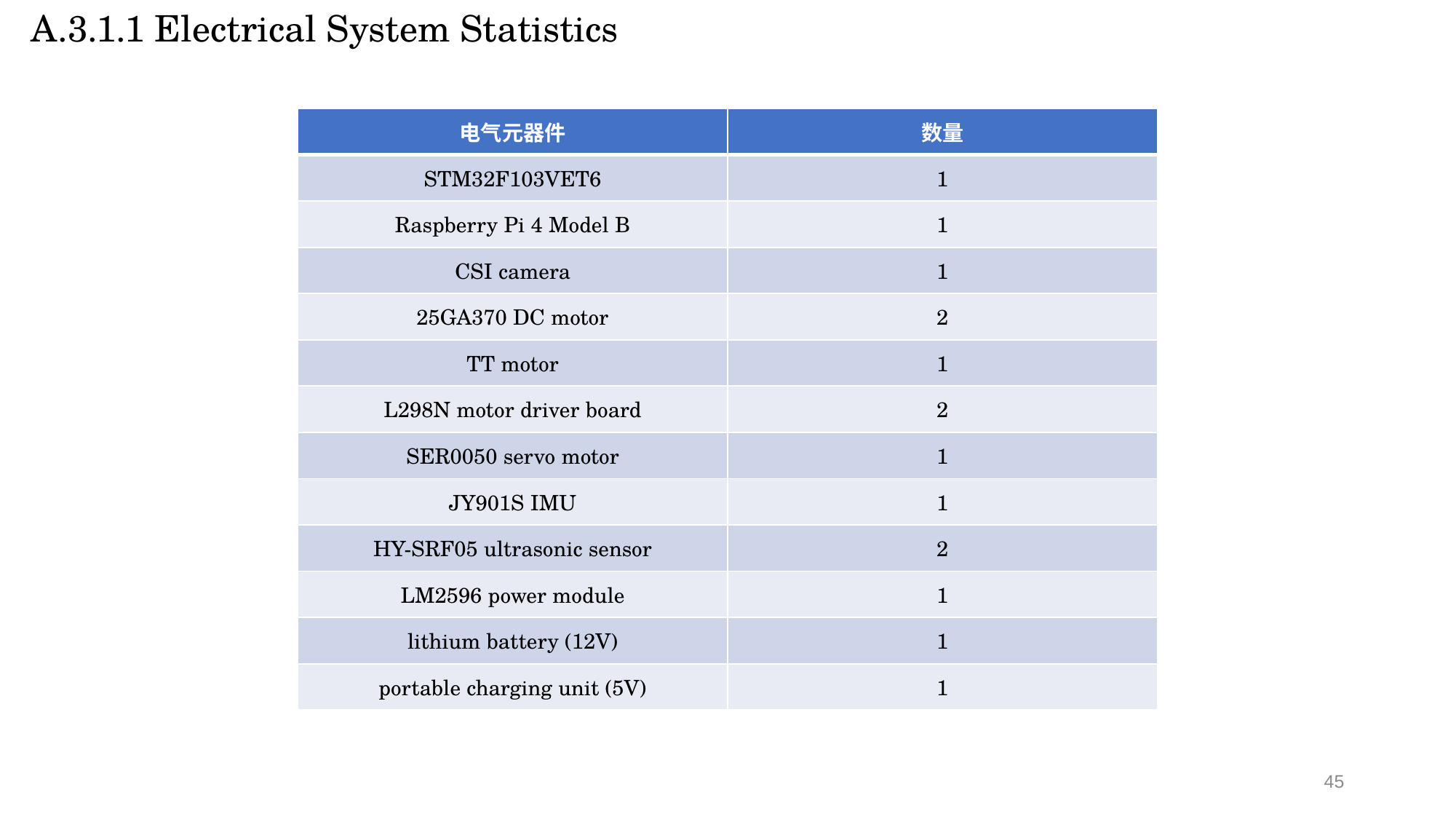

A.3.1.1 Electrical System Statistics
| 电气元器件 | 数量 |
| --- | --- |
| STM32F103VET6 | 1 |
| Raspberry Pi 4 Model B | 1 |
| CSI camera | 1 |
| 25GA370 DC motor | 2 |
| TT motor | 1 |
| L298N motor driver board | 2 |
| SER0050 servo motor | 1 |
| JY901S IMU | 1 |
| HY-SRF05 ultrasonic sensor | 2 |
| LM2596 power module | 1 |
| lithium battery (12V) | 1 |
| portable charging unit (5V) | 1 |
45